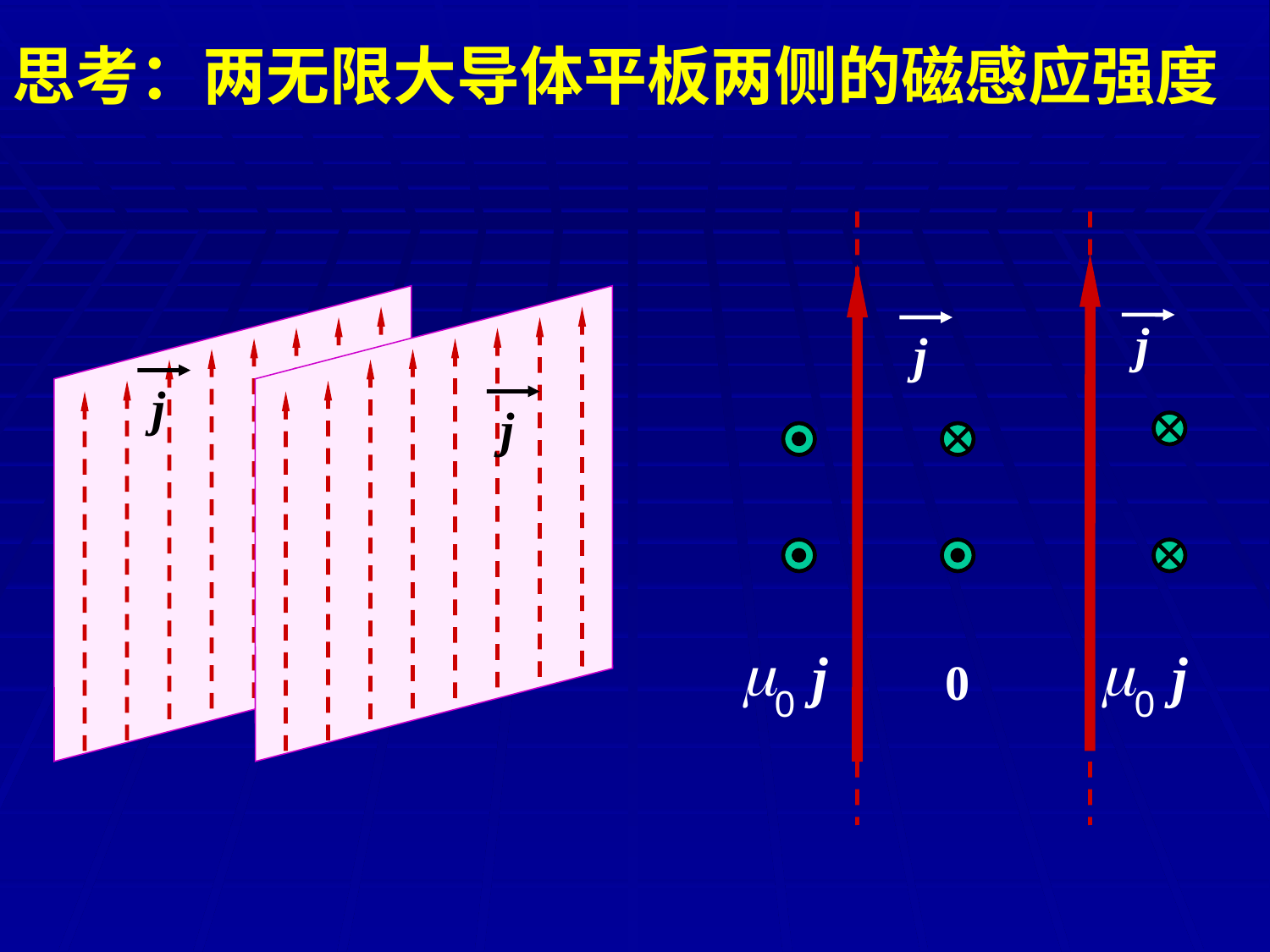

思考：两无限大导体平板两侧的磁感应强度

j

j

j

j

j

μ
0

j

μ
0

0